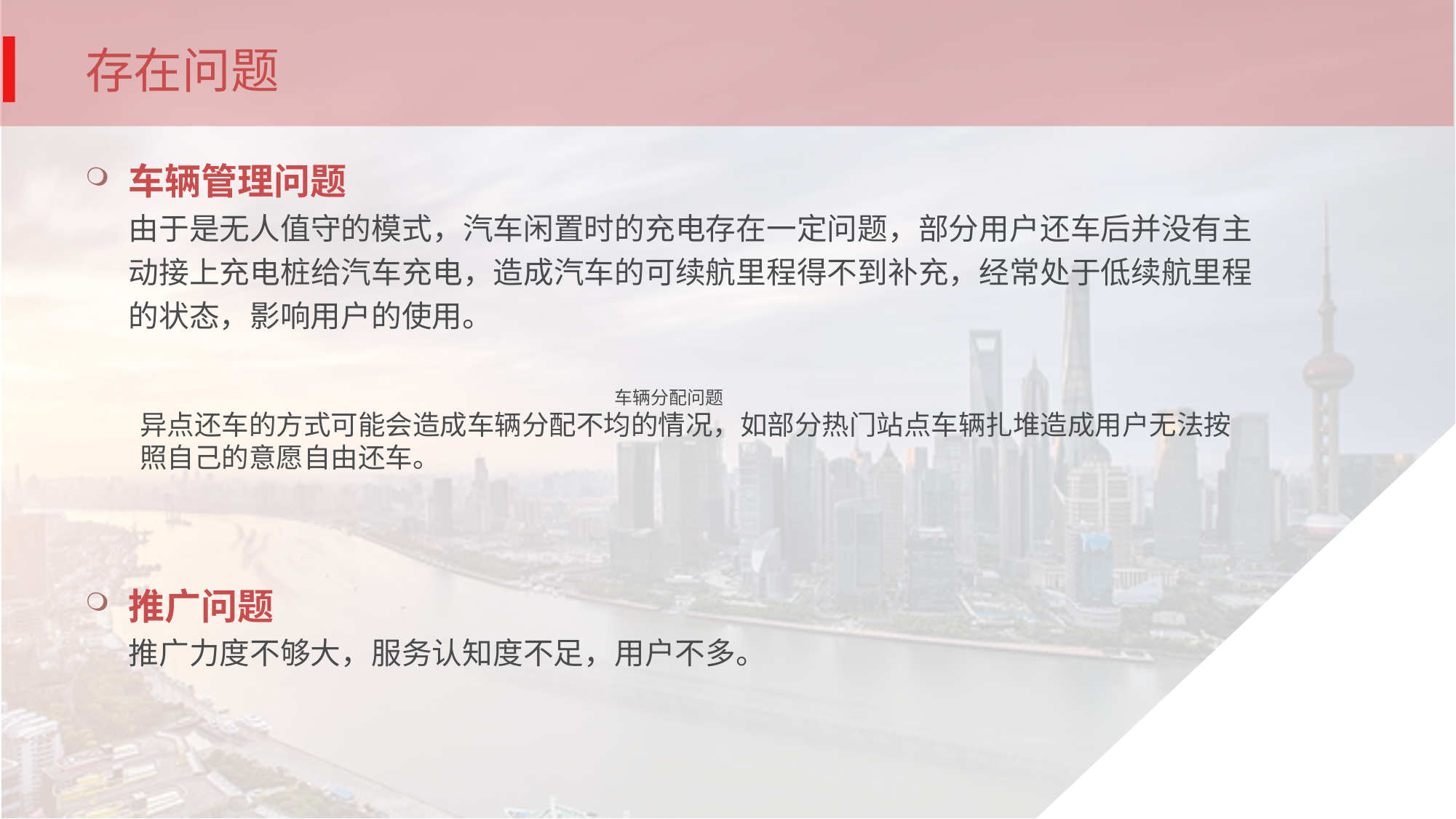

# 存在问题
车辆管理问题
由于是无人值守的模式，汽车闲置时的充电存在一定问题，部分用户还车后并没有主动接上充电桩给汽车充电，造成汽车的可续航里程得不到补充，经常处于低续航里程的状态，影响用户的使用。

车辆分配问题
异点还车的方式可能会造成车辆分配不均的情况，如部分热门站点车辆扎堆造成用户无法按照自己的意愿自由还车。
推广问题
推广力度不够大，服务认知度不足，用户不多。